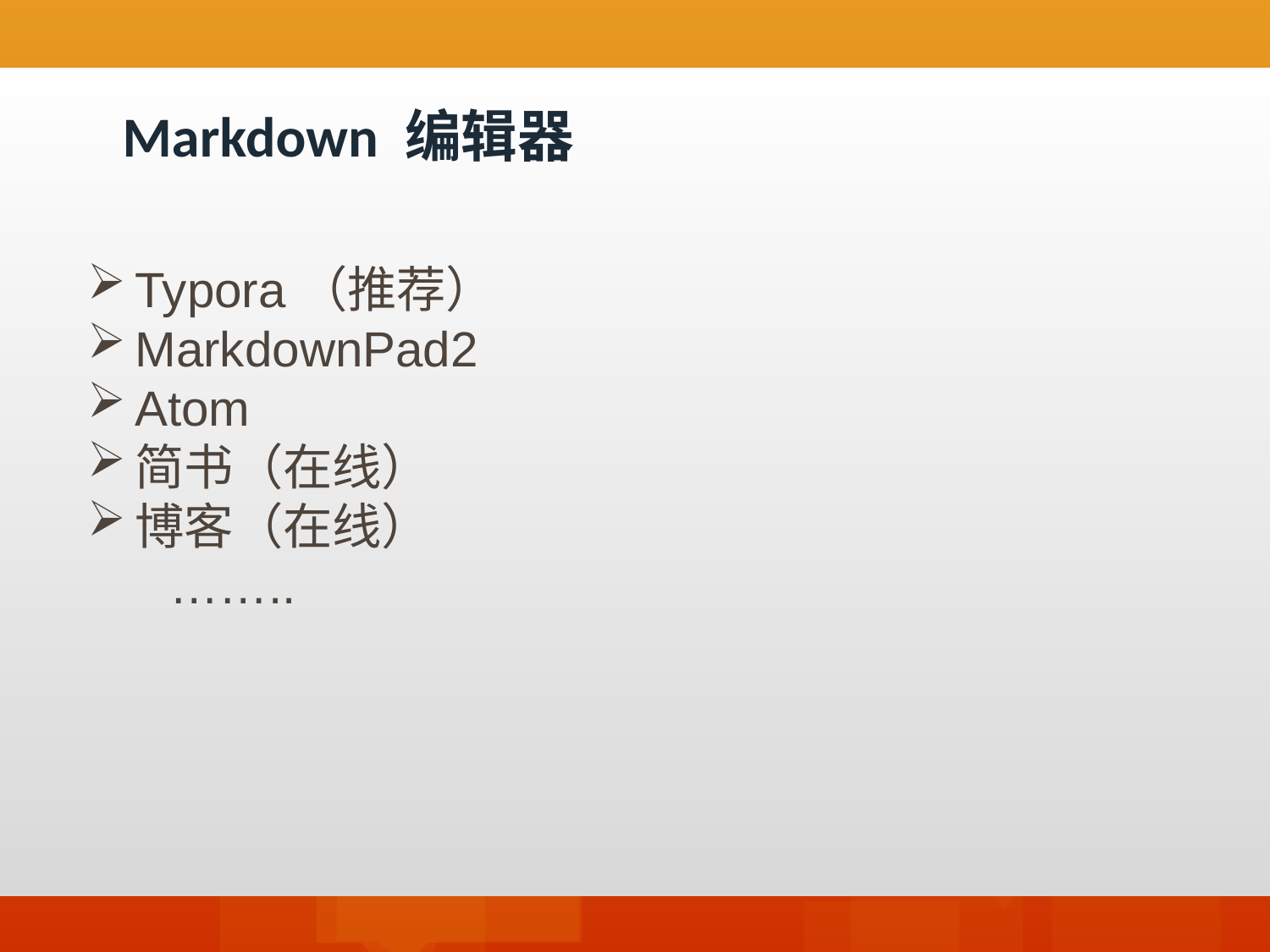

Markdown 编辑器
Typora（推荐）
MarkdownPad2
Atom
简书（在线）
博客（在线）
      ……..